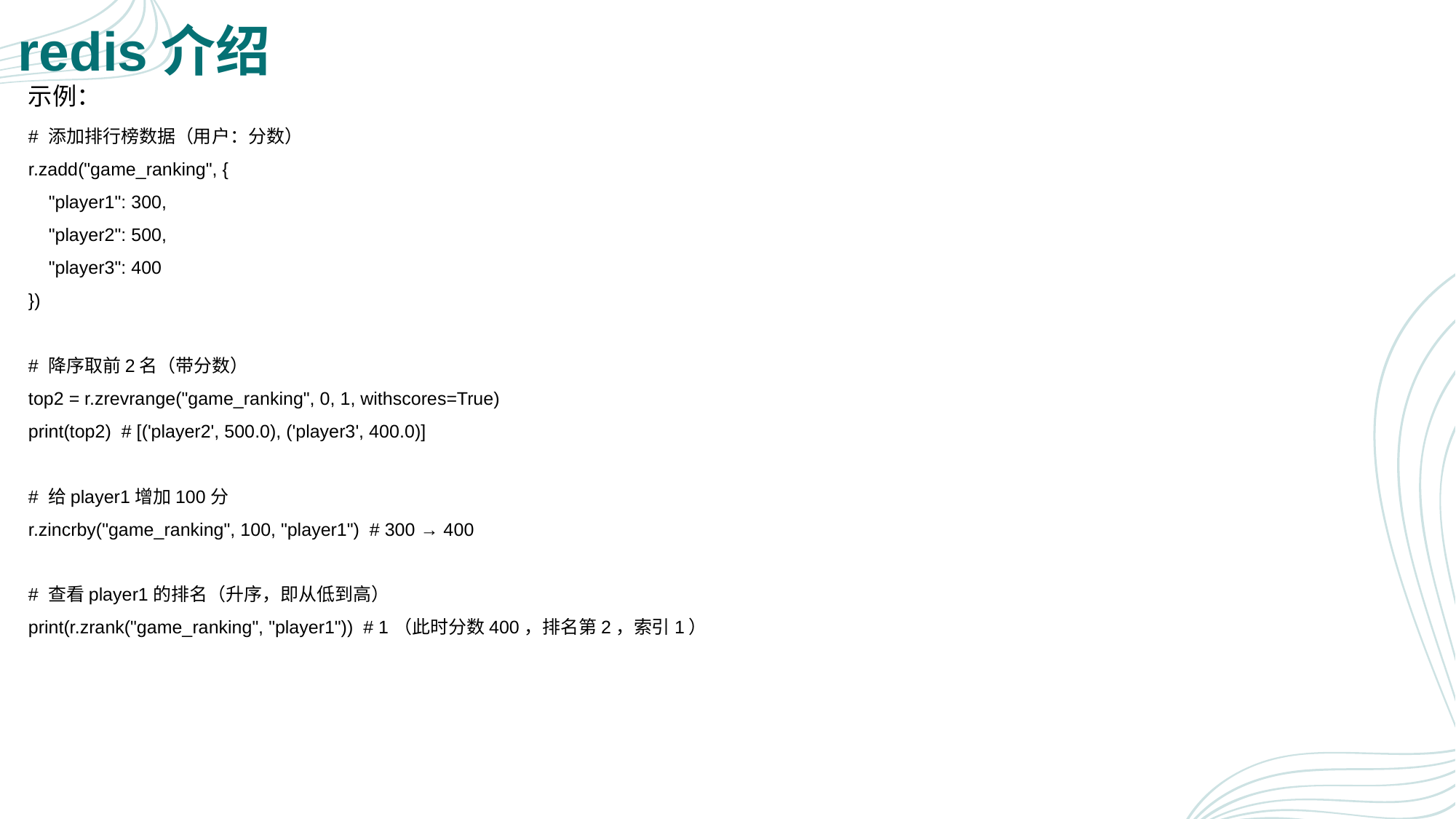

# redis介绍
示例：
# 添加排行榜数据（用户：分数）
r.zadd("game_ranking", {
    "player1": 300,
    "player2": 500,
    "player3": 400
})

# 降序取前2名（带分数）
top2 = r.zrevrange("game_ranking", 0, 1, withscores=True)
print(top2)  # [('player2', 500.0), ('player3', 400.0)]

# 给player1增加100分
r.zincrby("game_ranking", 100, "player1")  # 300 → 400

# 查看player1的排名（升序，即从低到高）
print(r.zrank("game_ranking", "player1"))  # 1（此时分数400，排名第2，索引1）